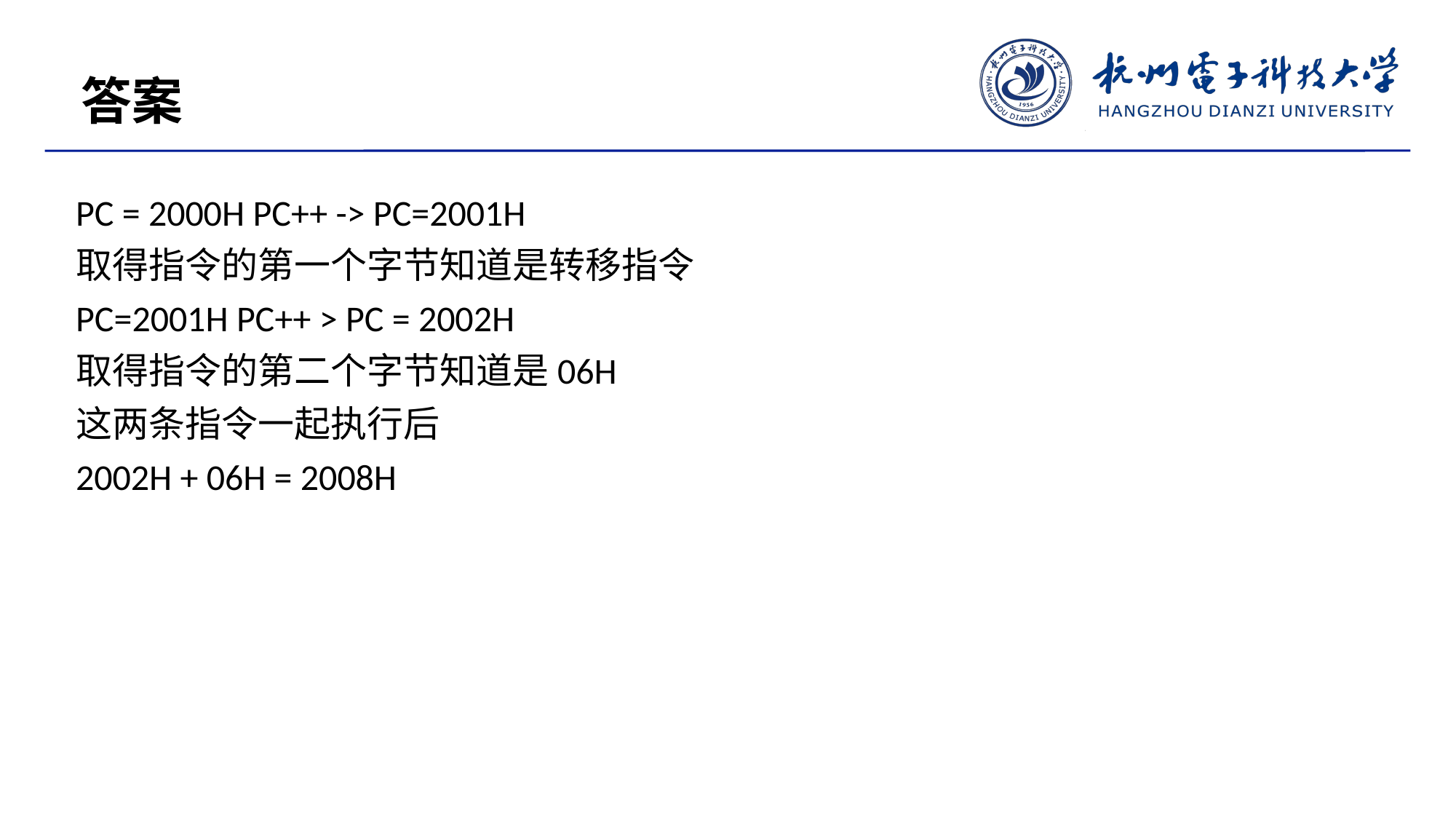

答案
PC = 2000H PC++ -> PC=2001H
取得指令的第一个字节知道是转移指令
PC=2001H PC++ > PC = 2002H
取得指令的第二个字节知道是06H
这两条指令一起执行后
2002H + 06H = 2008H